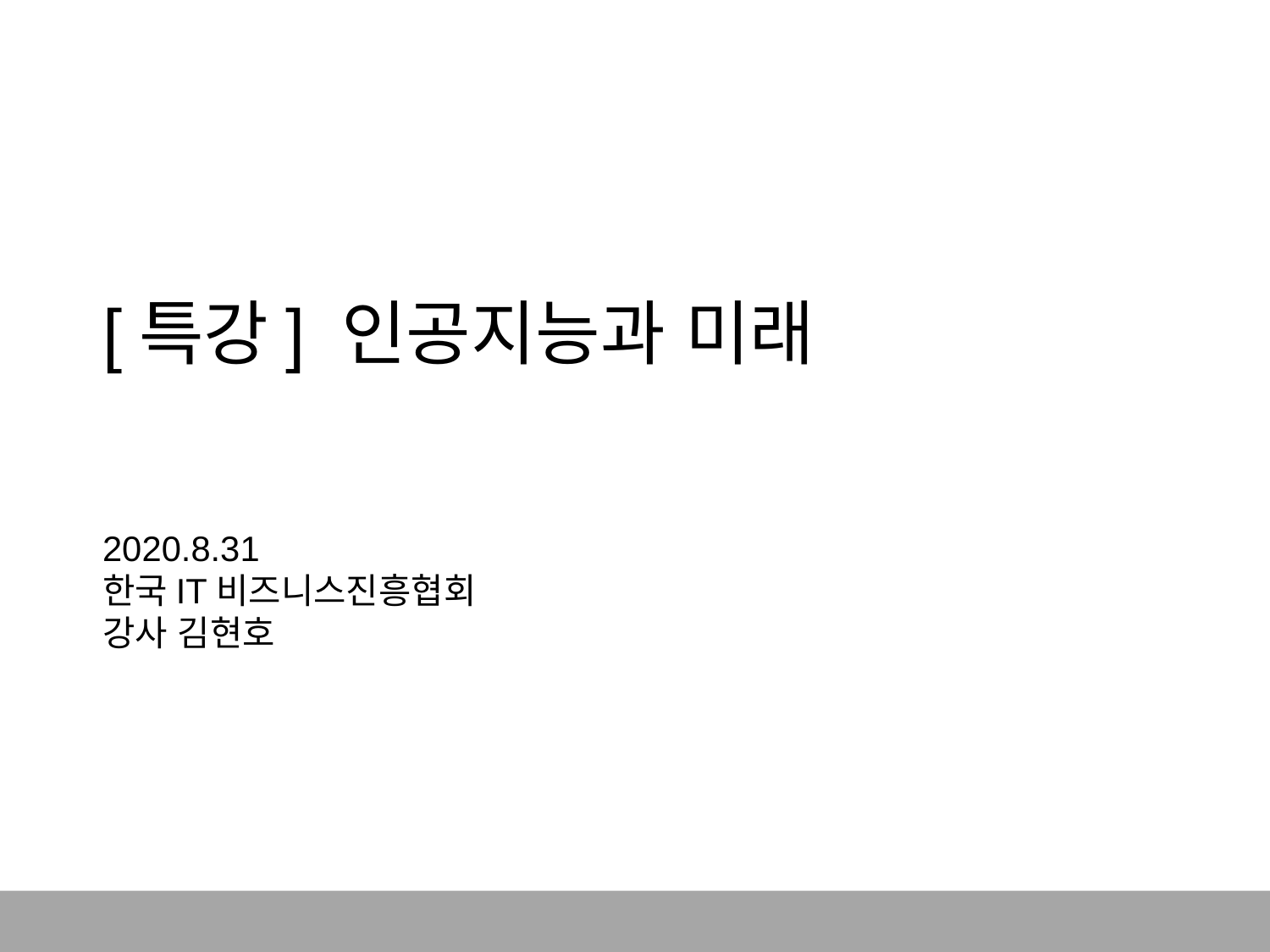

# [특강] 인공지능과 미래 2020.8.31 한국IT비즈니스진흥협회 강사 김현호